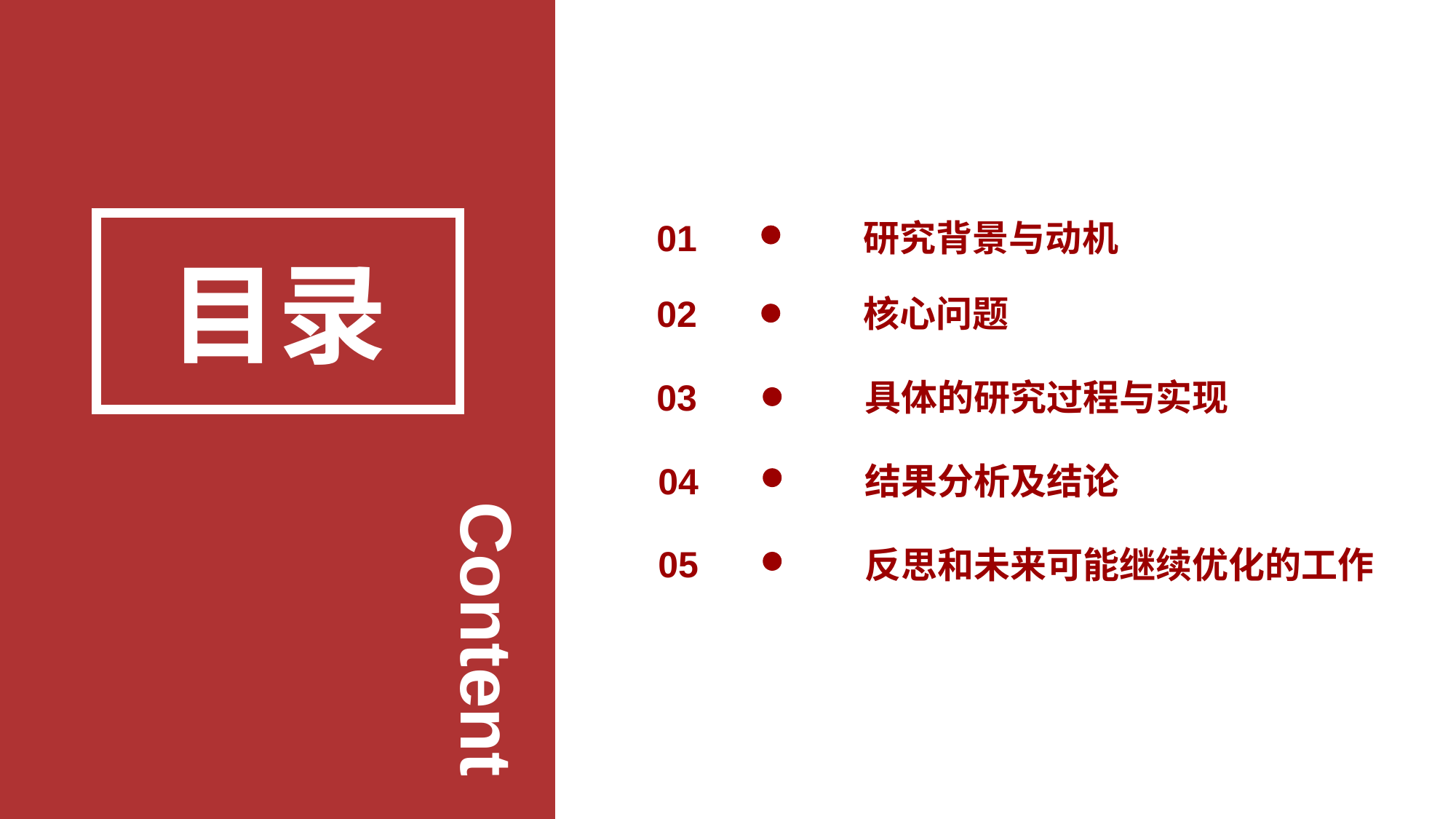

Content
目录
01
研究背景与动机

核心问题

02

03
具体的研究过程与实现

04
结果分析及结论

05
反思和未来可能继续优化的工作